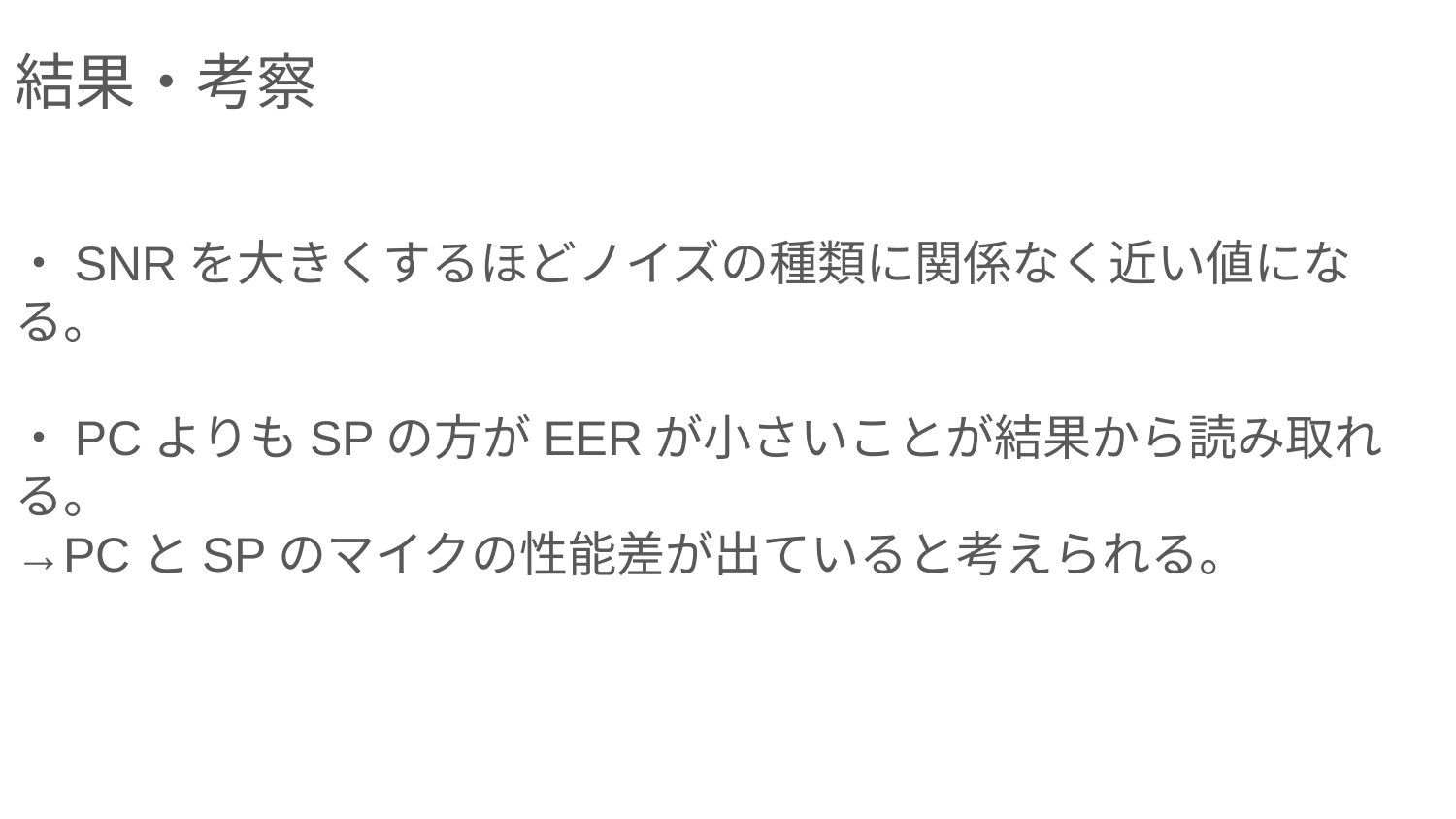

結果・考察
・SNRを大きくするほどノイズの種類に関係なく近い値になる。

・PCよりもSPの方がEERが小さいことが結果から読み取れる。
→PCとSPのマイクの性能差が出ていると考えられる。